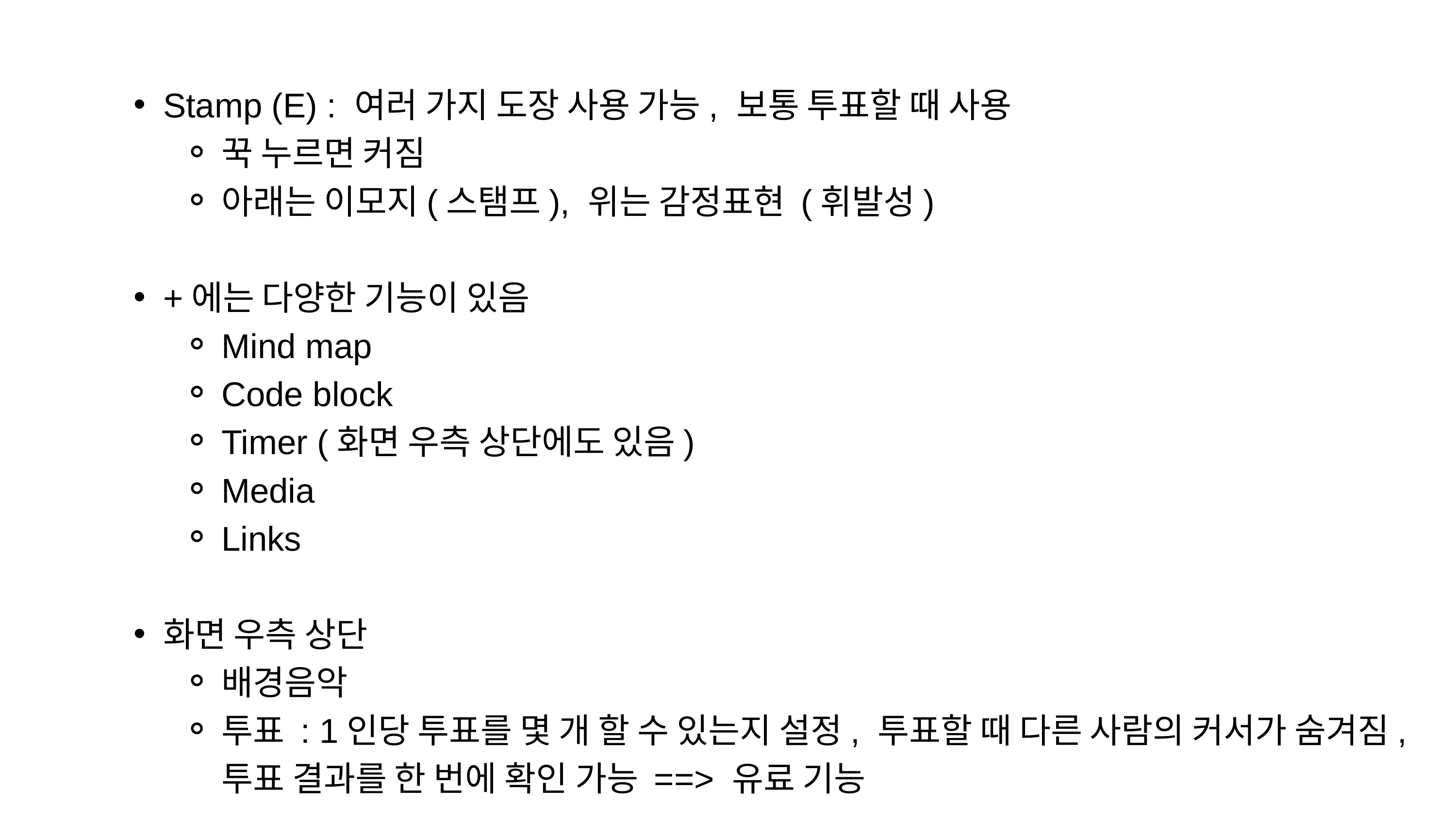

Stamp (E) : 여러 가지 도장 사용 가능, 보통 투표할 때 사용
꾹 누르면 커짐
아래는 이모지(스탬프), 위는 감정표현 (휘발성)

+에는 다양한 기능이 있음
Mind map
Code block
Timer (화면 우측 상단에도 있음)
Media
Links

화면 우측 상단
배경음악
투표 : 1인당 투표를 몇 개 할 수 있는지 설정, 투표할 때 다른 사람의 커서가 숨겨짐, 투표 결과를 한 번에 확인 가능 ==> 유료 기능